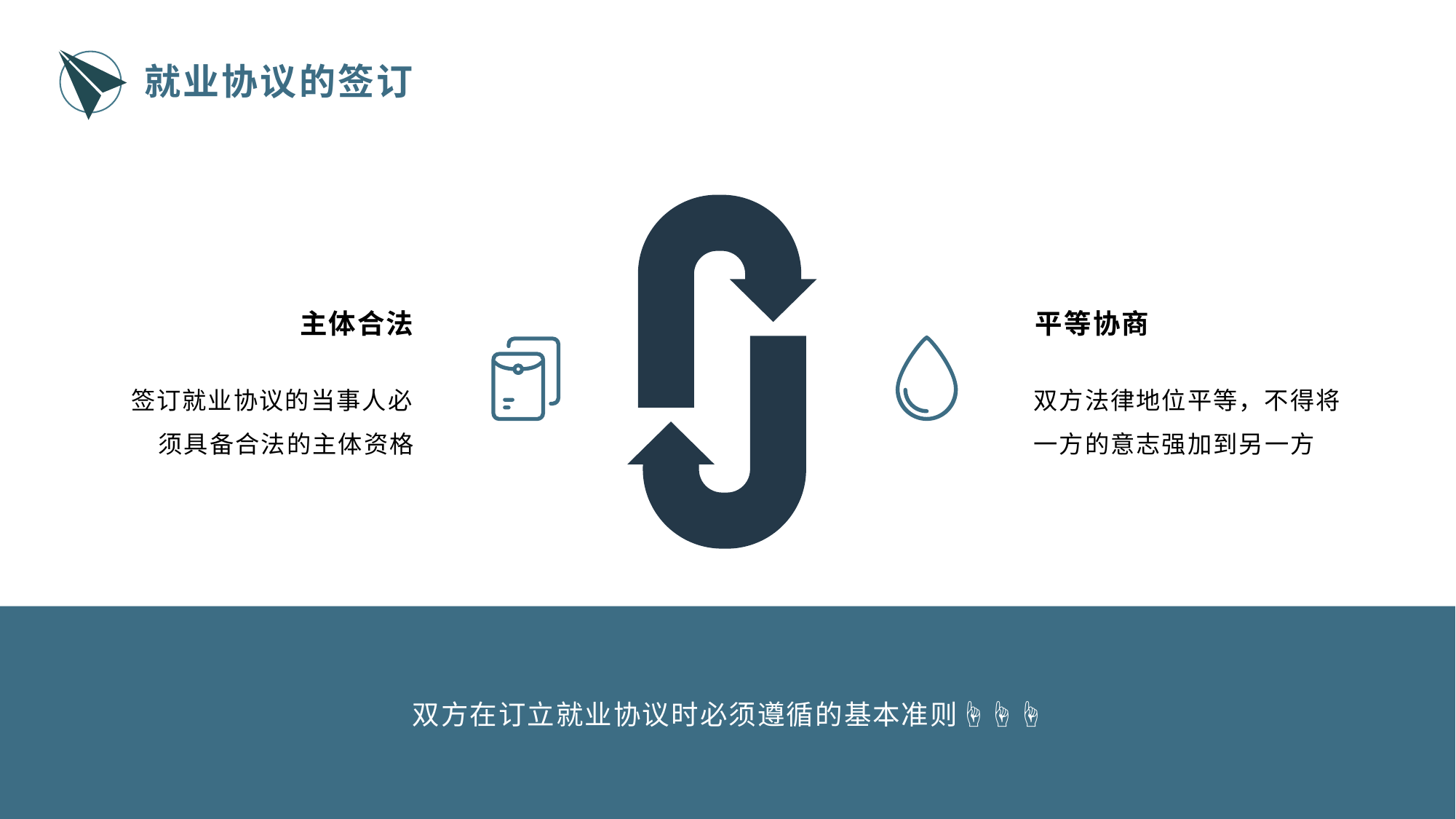

就业协议的签订

主体合法
签订就业协议的当事人必须具备合法的主体资格
平等协商
双方法律地位平等，不得将一方的意志强加到另一方

双方在订立就业协议时必须遵循的基本准则☝☝☝